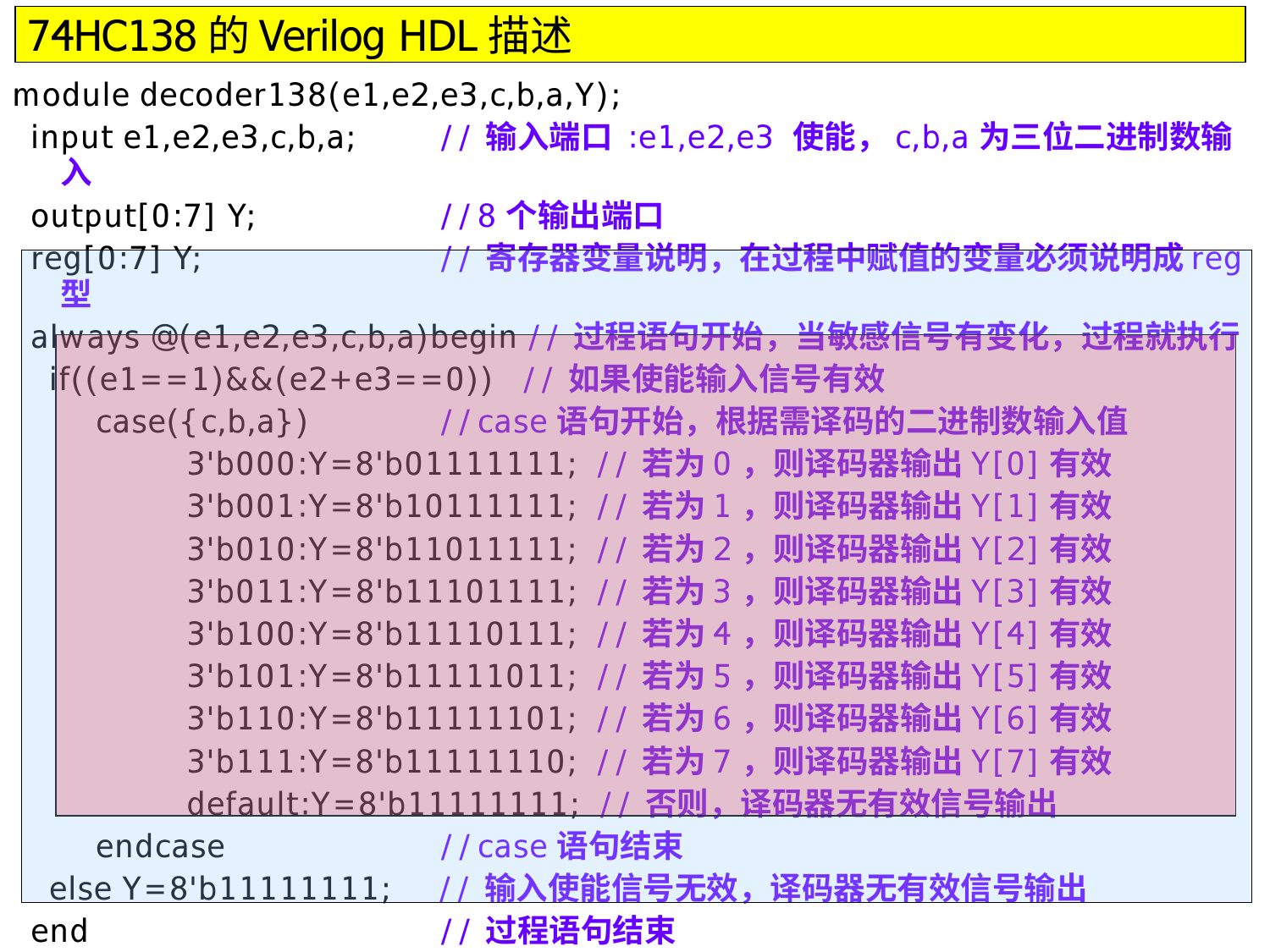

74HC138的Verilog HDL描述
module decoder138(e1,e2,e3,c,b,a,Y);
  input e1,e2,e3,c,b,a;	//输入端口 :e1,e2,e3 使能，c,b,a为三位二进制数输入
  output[0:7] Y;		//8个输出端口
  reg[0:7] Y;  		//寄存器变量说明，在过程中赋值的变量必须说明成reg型
  always @(e1,e2,e3,c,b,a)begin //过程语句开始，当敏感信号有变化，过程就执行
    if((e1==1)&&(e2+e3==0))   //如果使能输入信号有效
         case({c,b,a})		//case语句开始，根据需译码的二进制数输入值
        	3'b000:Y=8'b01111111;  //若为0，则译码器输出Y[0]有效
        	3'b001:Y=8'b10111111;  //若为1，则译码器输出Y[1]有效
        	3'b010:Y=8'b11011111;  //若为2，则译码器输出Y[2]有效
        	3'b011:Y=8'b11101111;  //若为3，则译码器输出Y[3]有效
        	3'b100:Y=8'b11110111;  //若为4，则译码器输出Y[4]有效
        	3'b101:Y=8'b11111011;  //若为5，则译码器输出Y[5]有效
        	3'b110:Y=8'b11111101;  //若为6，则译码器输出Y[6]有效
        	3'b111:Y=8'b11111110;  //若为7，则译码器输出Y[7]有效
        	default:Y=8'b11111111;  //否则，译码器无有效信号输出
         endcase		//case语句结束
    else Y=8'b11111111;     //输入使能信号无效，译码器无有效信号输出
  end			//过程语句结束
endmodule